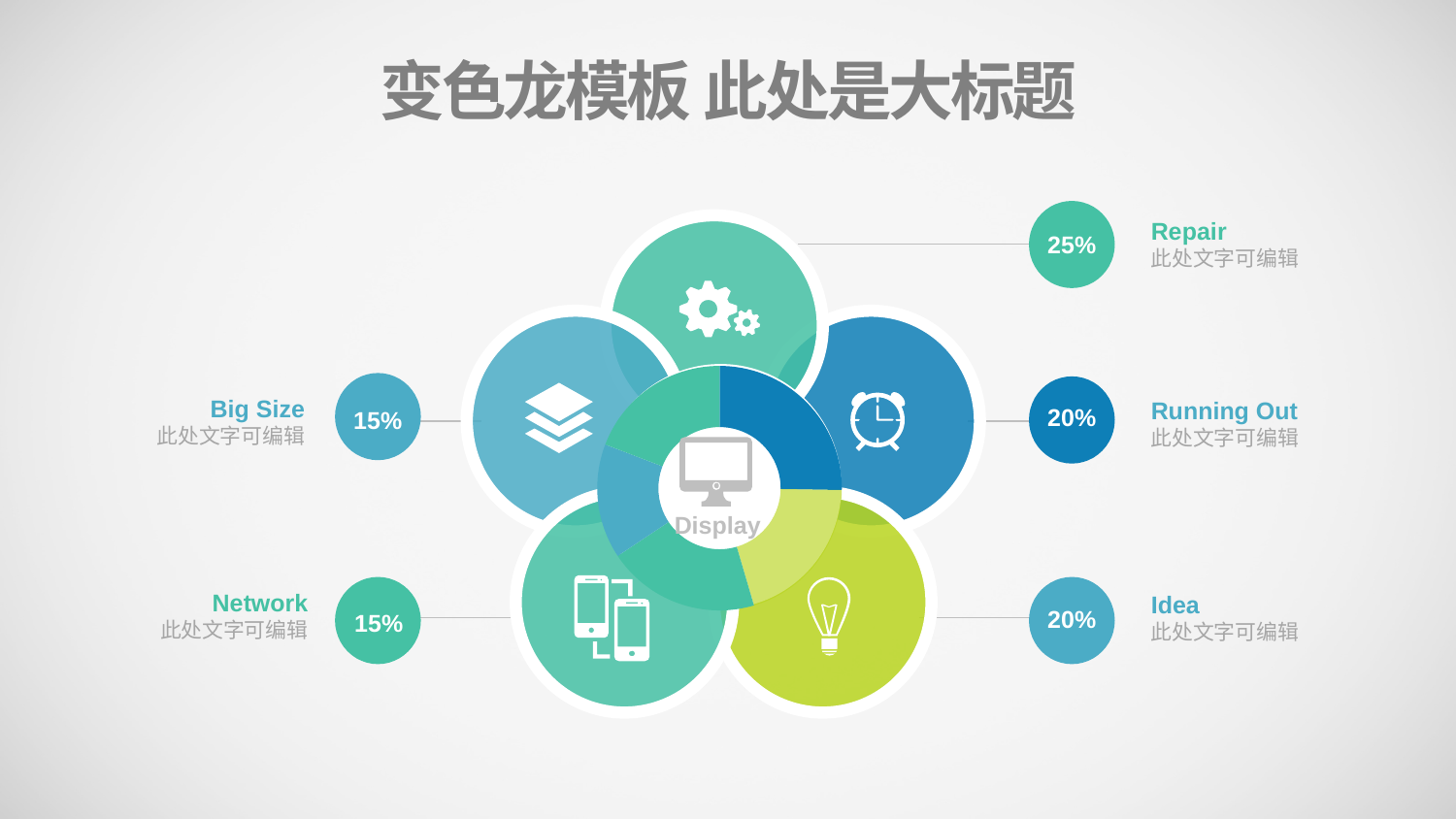

变色龙模板 此处是大标题
Repair
此处文字可编辑

25%

Big Size
此处文字可编辑

### Chart

| Category | Column1 |
|---|---|
Running Out
此处文字可编辑

20%
15%

Display
Network
此处文字可编辑
Idea
此处文字可编辑

20%
15%